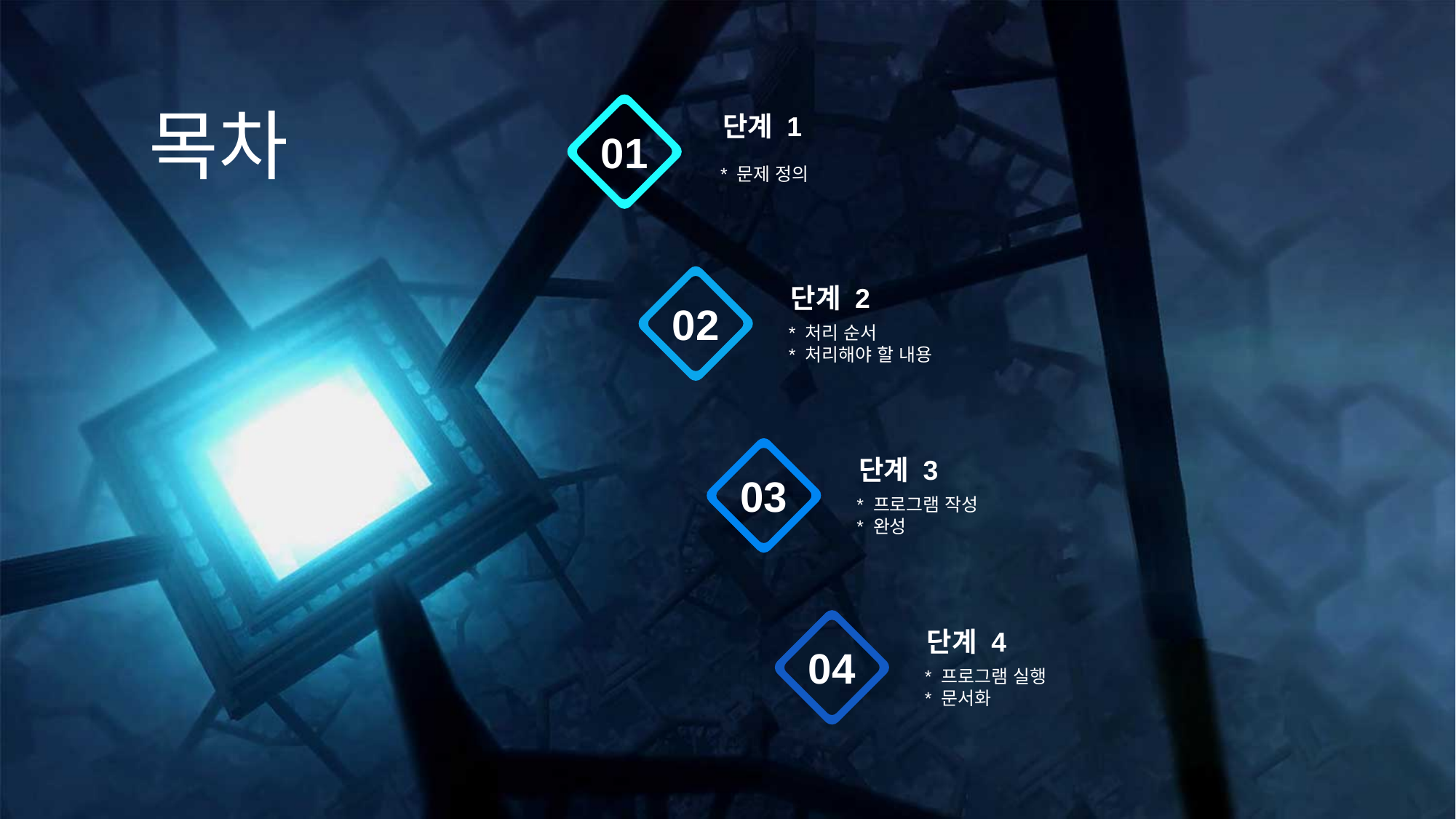

목차

단계 1
* 문제 정의
01

단계 2
* 처리 순서
* 처리해야 할 내용
02

단계 3
* 프로그램 작성
* 완성
03

단계 4
* 프로그램 실행
* 문서화
04